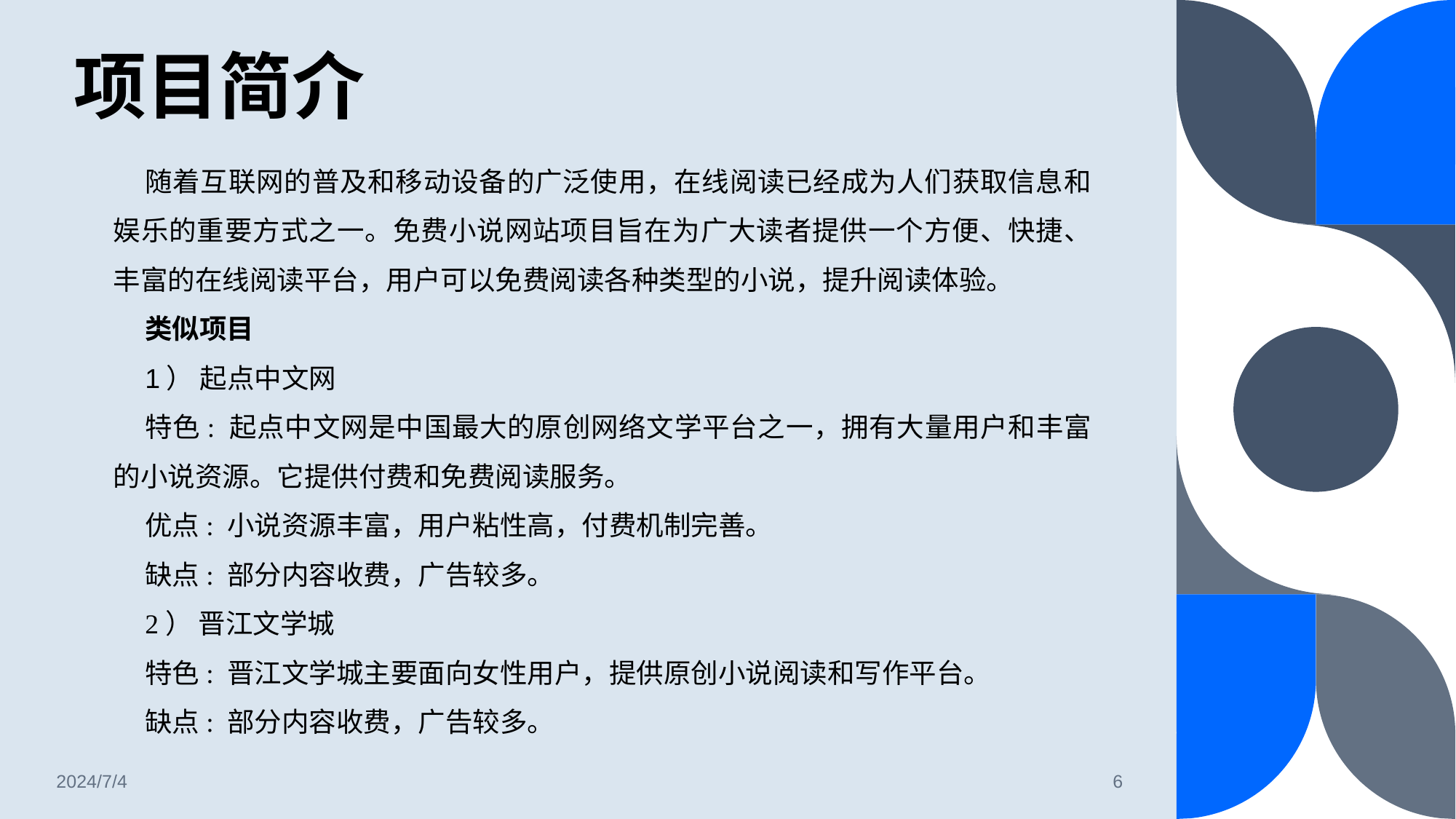

# 项目简介
随着互联网的普及和移动设备的广泛使用，在线阅读已经成为人们获取信息和娱乐的重要方式之一。免费小说网站项目旨在为广大读者提供一个方便、快捷、丰富的在线阅读平台，用户可以免费阅读各种类型的小说，提升阅读体验。
类似项目
1） 起点中文网
特色: 起点中文网是中国最大的原创网络文学平台之一，拥有大量用户和丰富的小说资源。它提供付费和免费阅读服务。
优点: 小说资源丰富，用户粘性高，付费机制完善。
缺点: 部分内容收费，广告较多。
2） 晋江文学城
特色: 晋江文学城主要面向女性用户，提供原创小说阅读和写作平台。
缺点: 部分内容收费，广告较多。

2024/7/4
6